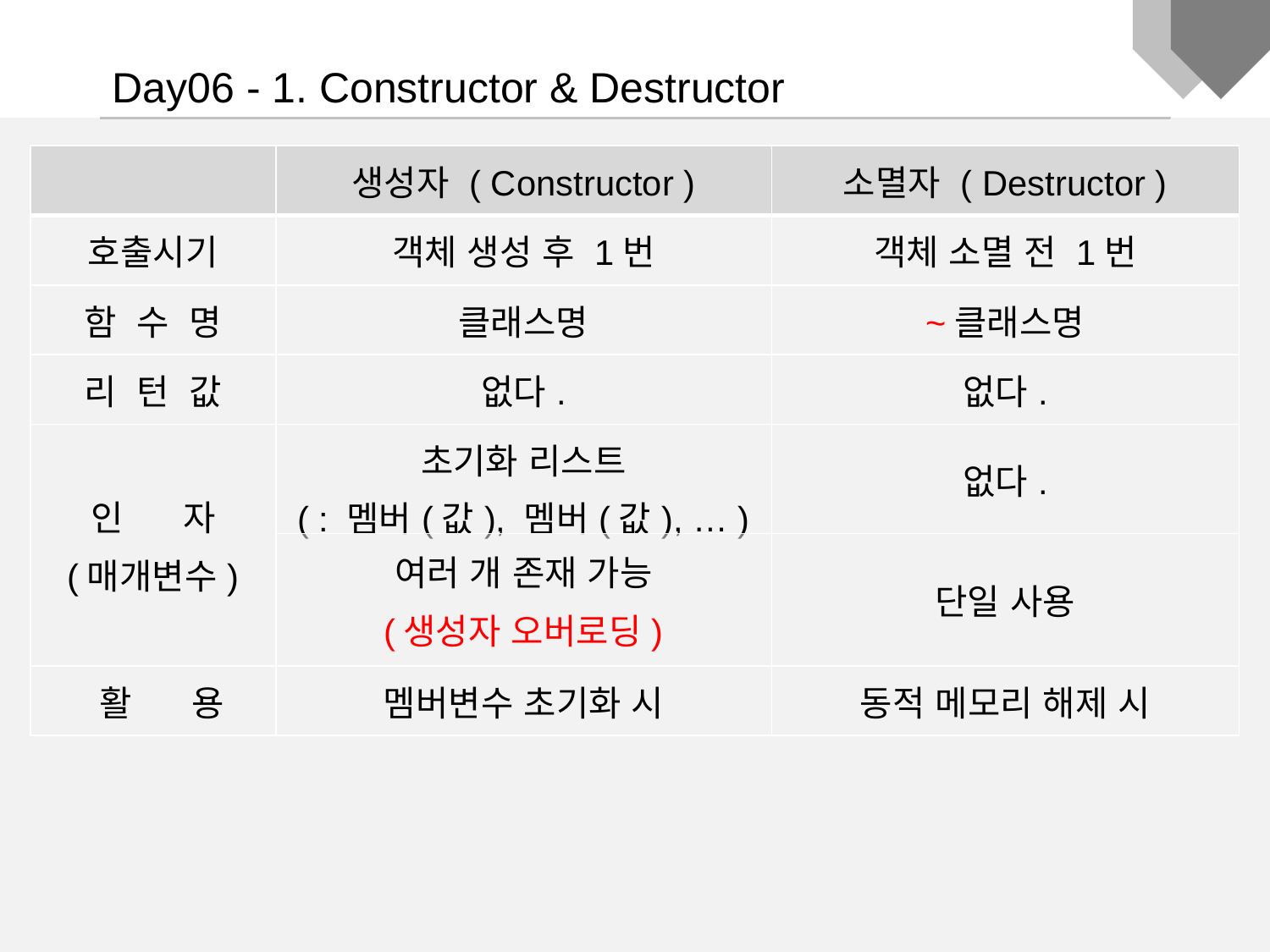

Day06 - 1. Constructor & Destructor
|  | 생성자 ( Constructor ) | 소멸자 ( Destructor ) |
| --- | --- | --- |
| 호출시기 | 객체 생성 후 1번 | 객체 소멸 전 1번 |
| 함 수 명 | 클래스명 | ~클래스명 |
| 리 턴 값 | 없다. | 없다. |
| 인 자 (매개변수) | 초기화 리스트 ( : 멤버(값), 멤버(값), … ) | 없다. |
|  | 여러 개 존재 가능 (생성자 오버로딩) | 단일 사용 |
| 활 용 | 멤버변수 초기화 시 | 동적 메모리 해제 시 |